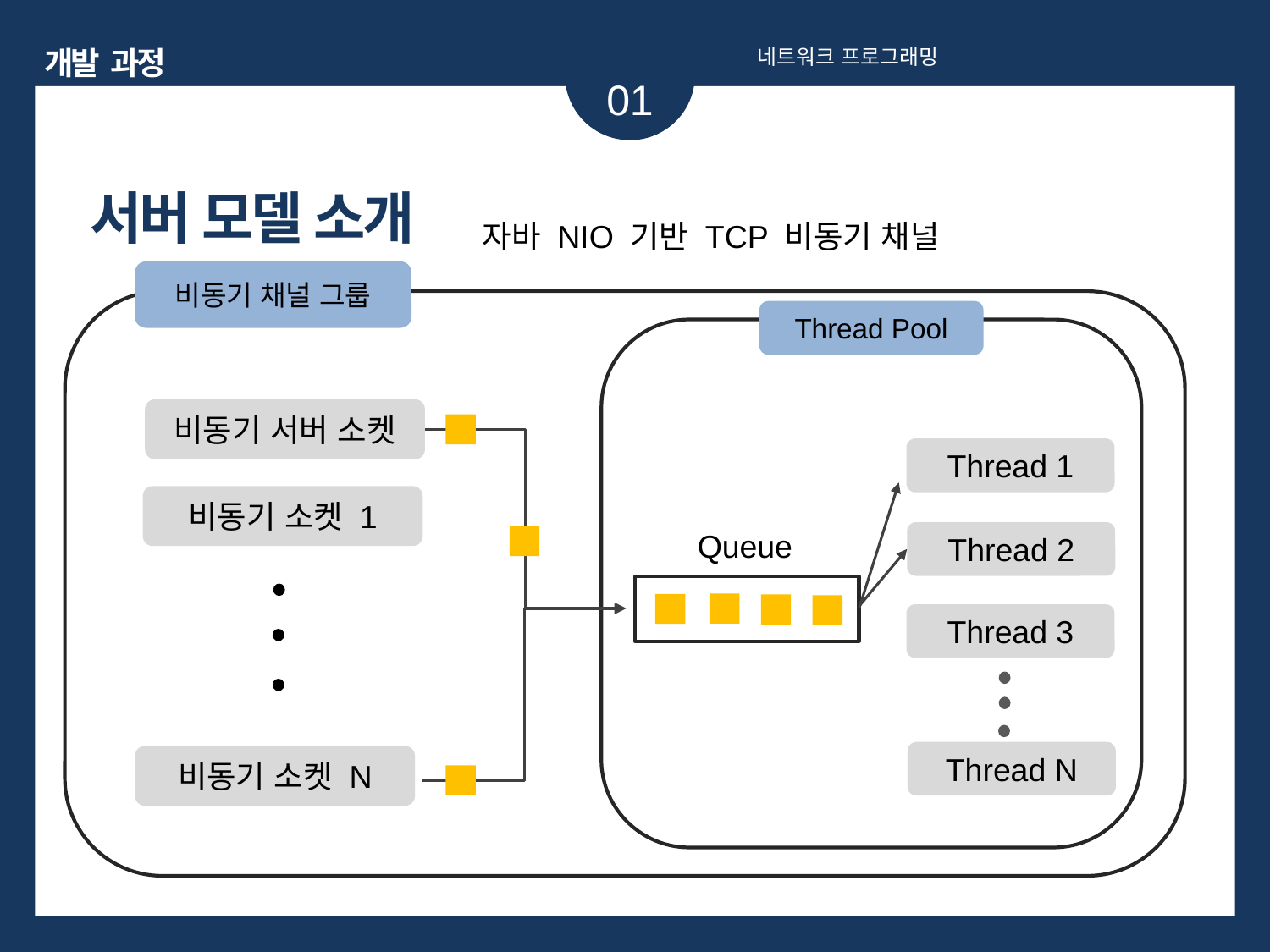

개발  과정
네트워크 프로그래밍
01

서버 모델 소개
자바 NIO 기반 TCP 비동기 채널
비동기 채널 그룹

Thread Pool

비동기 서버 소켓

Thread 1
비동기 소켓 1
Queue
Thread 2

Thread 3

Thread N
비동기 소켓 N